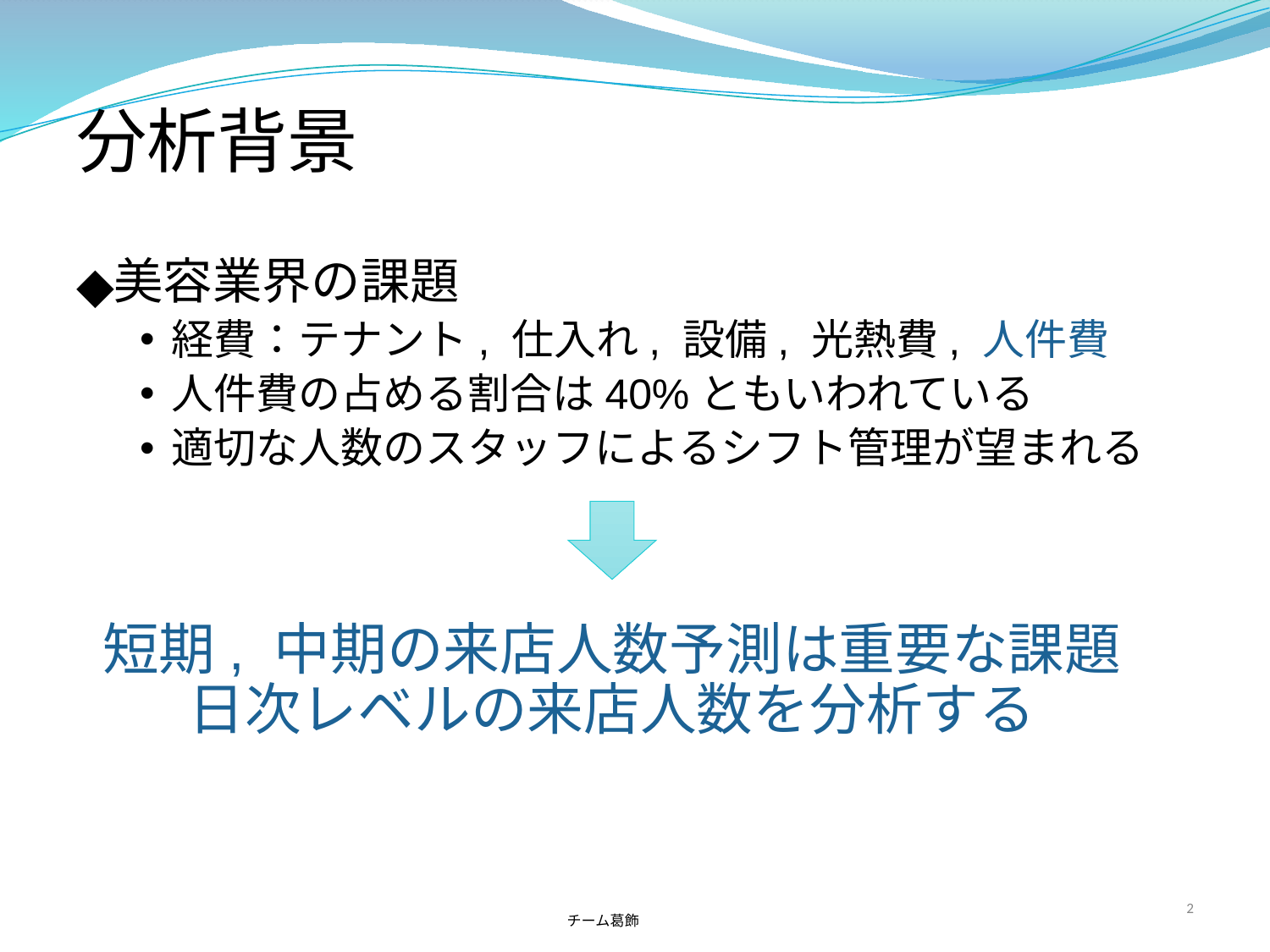

# 分析背景
美容業界の課題
経費：テナント, 仕入れ, 設備, 光熱費, 人件費
人件費の占める割合は40%ともいわれている
適切な人数のスタッフによるシフト管理が望まれる

短期, 中期の来店人数予測は重要な課題日次レベルの来店人数を分析する
チーム葛飾
2